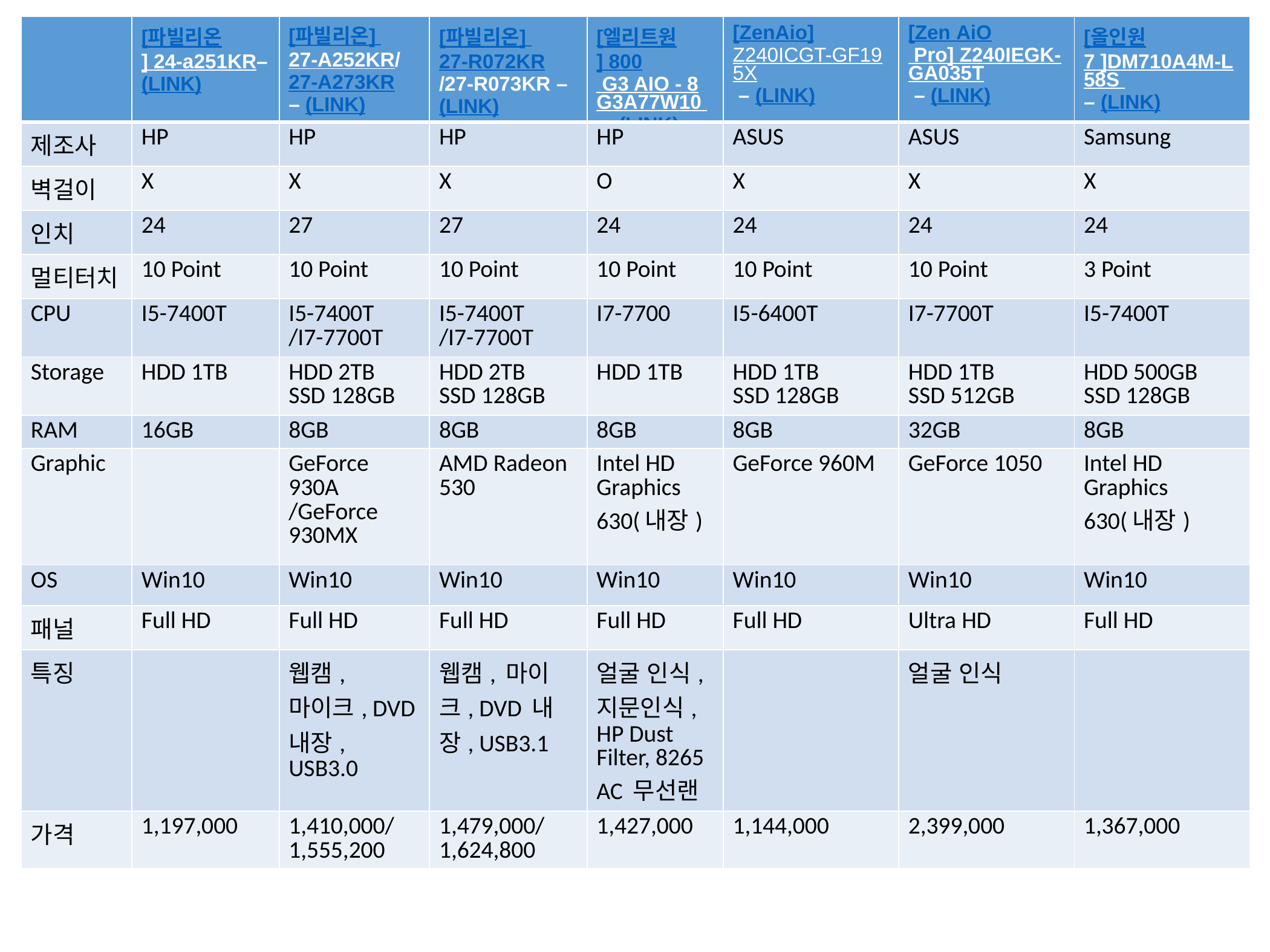

|  | [파빌리온] 24-a251KR– (LINK) | [파빌리온] 27-A252KR/27-A273KR – (LINK) | [파빌리온] 27-R072KR /27-R073KR – (LINK) | [엘리트원] 800 G3 AIO - 8G3A77W10 – (LINK) | [ZenAio] Z240ICGT-GF195X – (LINK) | [Zen AiO Pro] Z240IEGK-GA035T – (LINK) | [올인원7 ]DM710A4M-L58S – (LINK) |
| --- | --- | --- | --- | --- | --- | --- | --- |
| 제조사 | HP | HP | HP | HP | ASUS | ASUS | Samsung |
| 벽걸이 | X | X | X | O | X | X | X |
| 인치 | 24 | 27 | 27 | 24 | 24 | 24 | 24 |
| 멀티터치 | 10 Point | 10 Point | 10 Point | 10 Point | 10 Point | 10 Point | 3 Point |
| CPU | I5-7400T | I5-7400T /I7-7700T | I5-7400T /I7-7700T | I7-7700 | I5-6400T | I7-7700T | I5-7400T |
| Storage | HDD 1TB | HDD 2TB SSD 128GB | HDD 2TB SSD 128GB | HDD 1TB | HDD 1TB SSD 128GB | HDD 1TB SSD 512GB | HDD 500GB SSD 128GB |
| RAM | 16GB | 8GB | 8GB | 8GB | 8GB | 32GB | 8GB |
| Graphic |  | GeForce 930A /GeForce 930MX | AMD Radeon 530 | Intel HD Graphics 630(내장) | GeForce 960M | GeForce 1050 | Intel HD Graphics 630(내장) |
| OS | Win10 | Win10 | Win10 | Win10 | Win10 | Win10 | Win10 |
| 패널 | Full HD | Full HD | Full HD | Full HD | Full HD | Ultra HD | Full HD |
| 특징 |  | 웹캠, 마이크, DVD 내장, USB3.0 | 웹캠, 마이크, DVD 내장, USB3.1 | 얼굴 인식, 지문인식, HP Dust Filter, 8265 AC 무선랜 |  | 얼굴 인식 |  |
| 가격 | 1,197,000 | 1,410,000/ 1,555,200 | 1,479,000/ 1,624,800 | 1,427,000 | 1,144,000 | 2,399,000 | 1,367,000 |